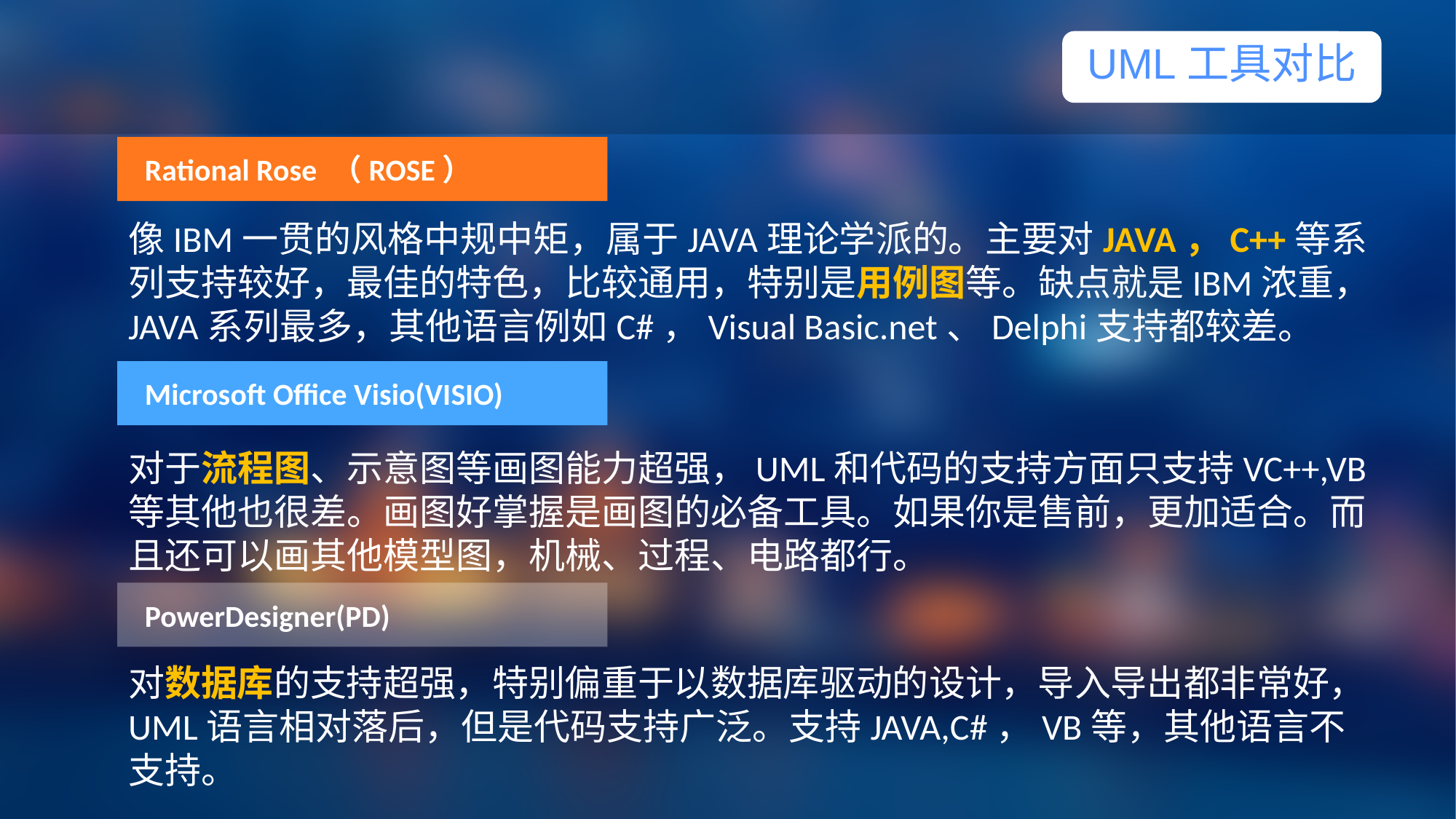

UML工具对比
  Rational Rose （ROSE）
像IBM一贯的风格中规中矩，属于JAVA理论学派的。主要对JAVA，C++等系列支持较好，最佳的特色，比较通用，特别是用例图等。缺点就是IBM浓重，JAVA系列最多，其他语言例如C#，Visual Basic.net、Delphi支持都较差。
1
                     点击添加标题
  Microsoft Office Visio(VISIO)
对于流程图、示意图等画图能力超强，UML和代码的支持方面只支持VC++,VB等其他也很差。画图好掌握是画图的必备工具。如果你是售前，更加适合。而且还可以画其他模型图，机械、过程、电路都行。
  PowerDesigner(PD)
对数据库的支持超强，特别偏重于以数据库驱动的设计，导入导出都非常好，UML语言相对落后，但是代码支持广泛。支持JAVA,C#，VB等，其他语言不支持。